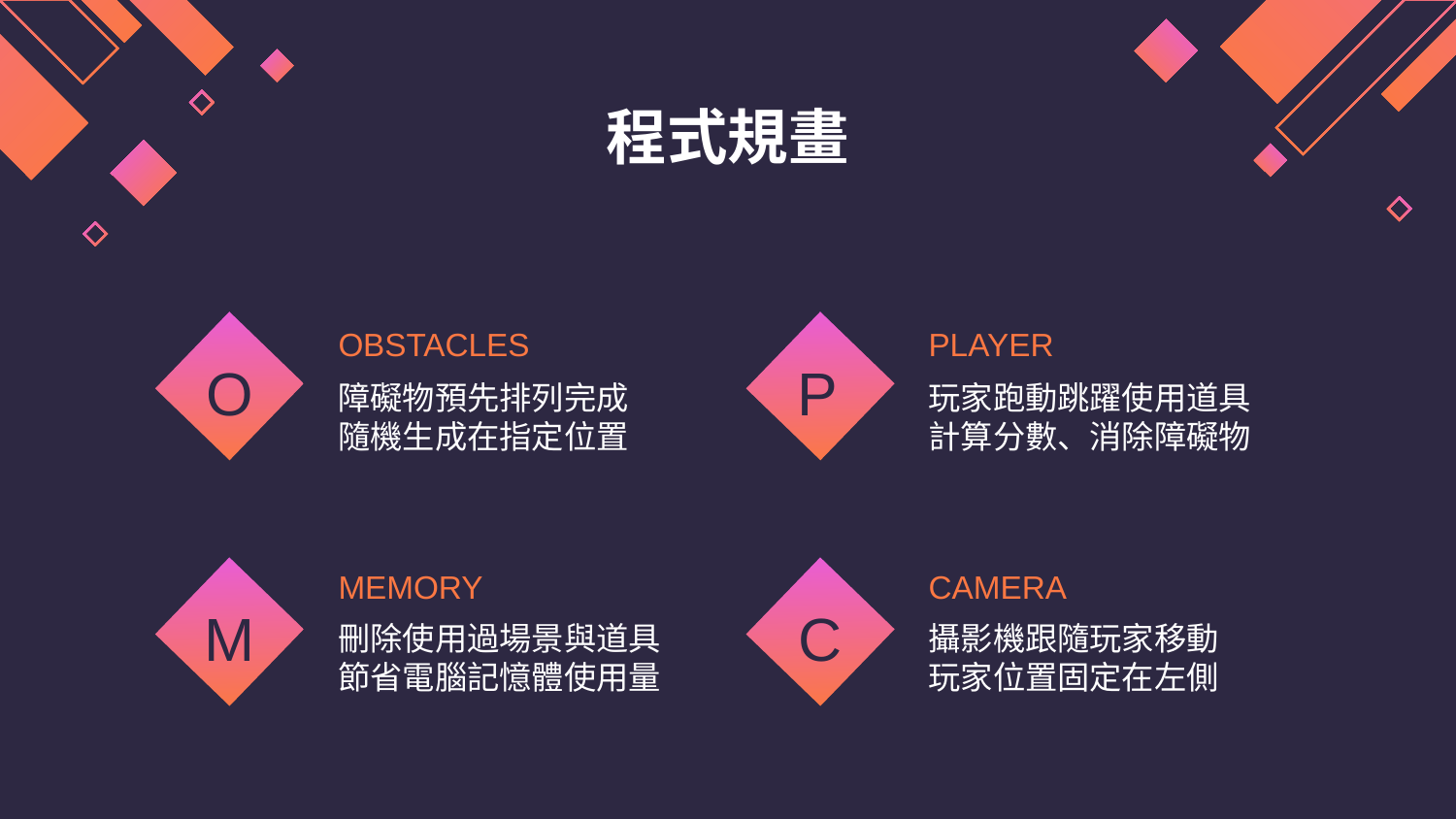

# 程式規畫
OBSTACLES
PLAYER

O
P
障礙物預先排列完成
隨機生成在指定位置

玩家跑動跳躍使用道具
計算分數、消除障礙物
MEMORY
CAMERA

M
C
刪除使用過場景與道具
節省電腦記憶體使用量
攝影機跟隨玩家移動
玩家位置固定在左側